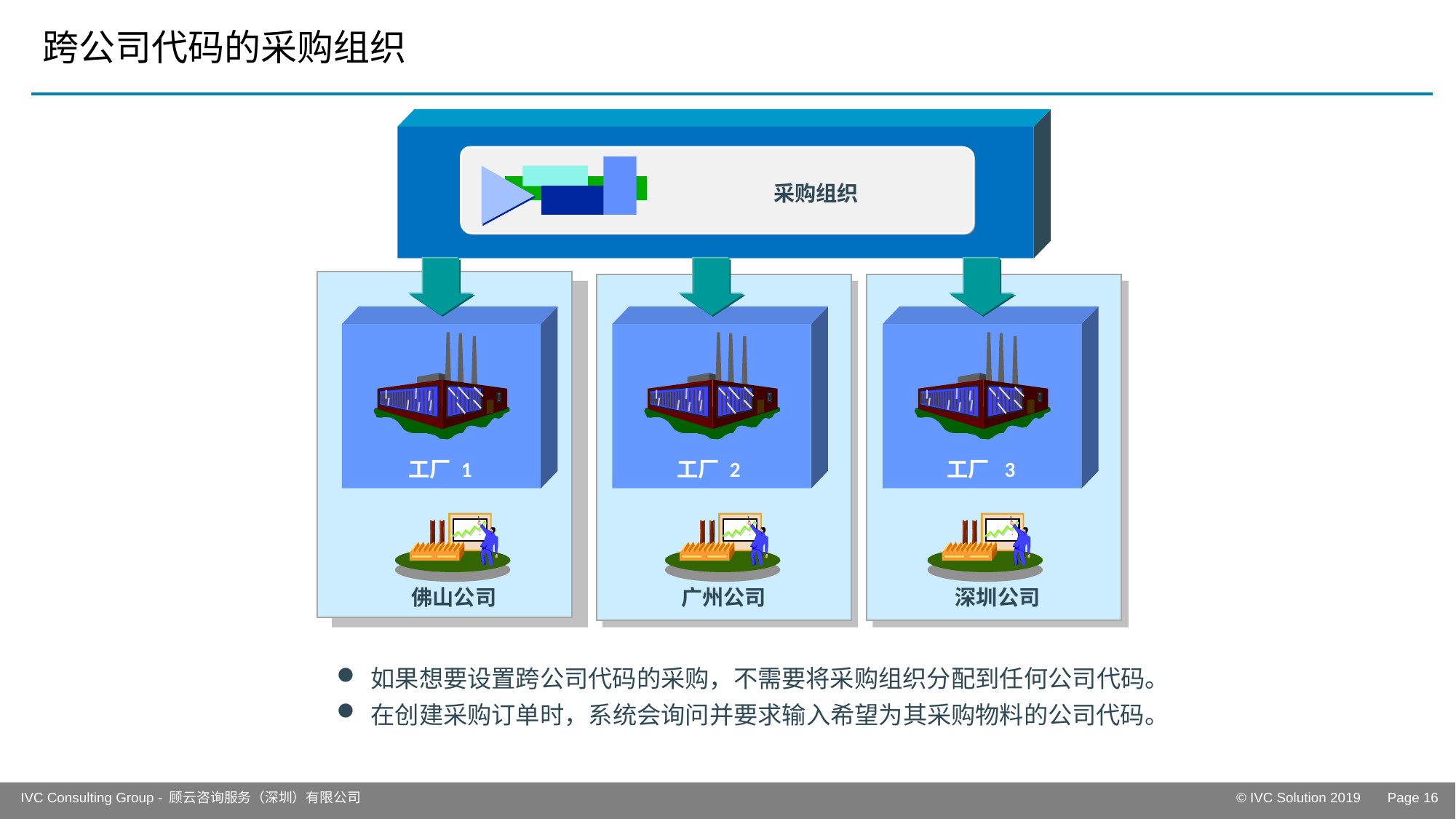

# 跨公司代码的采购组织

采购组织

工厂 1
工厂 2
工厂  3

佛山公司
广州公司
深圳公司
如果想要设置跨公司代码的采购，不需要将采购组织分配到任何公司代码。
在创建采购订单时，系统会询问并要求输入希望为其采购物料的公司代码。